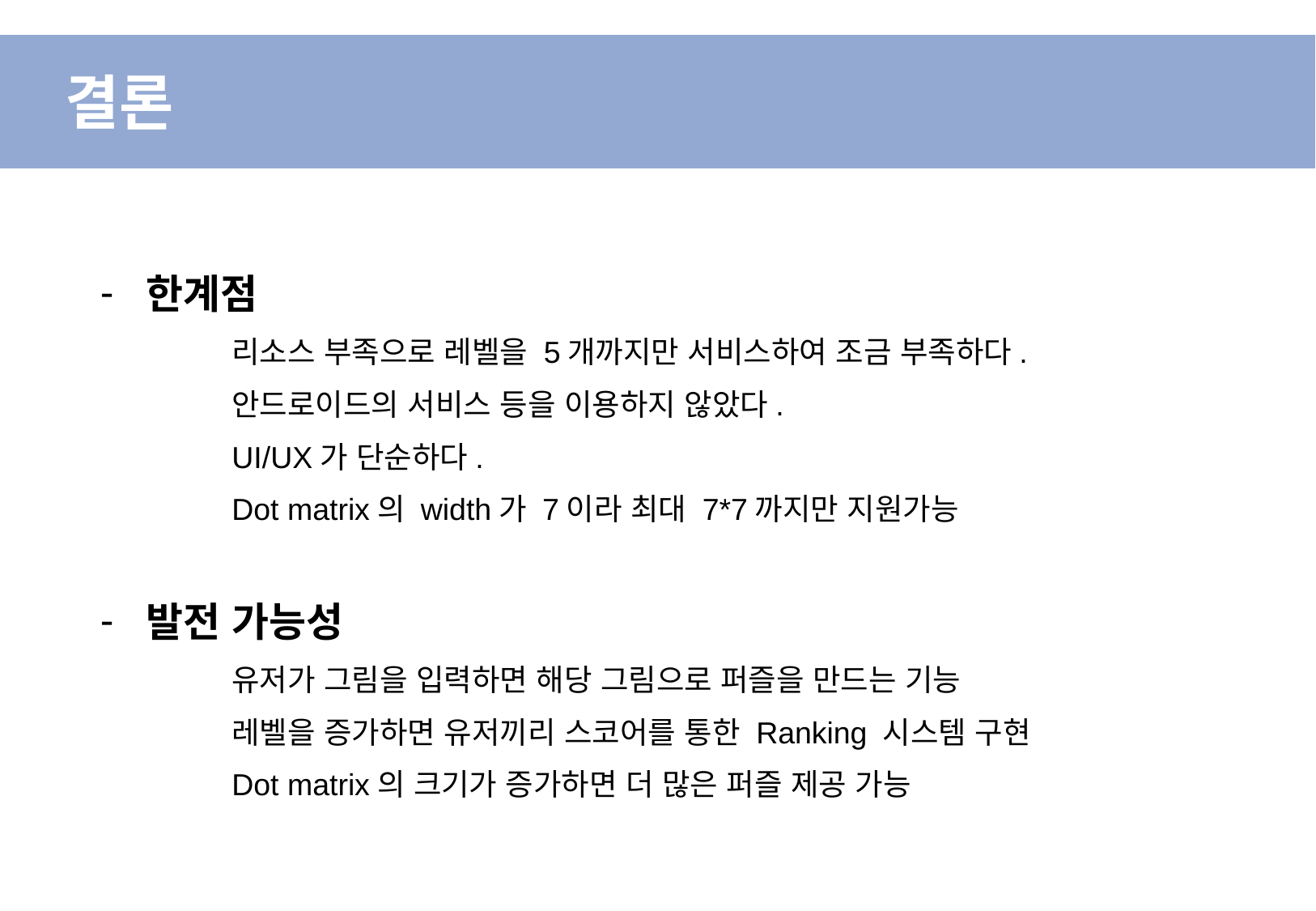

결론
한계점
리소스 부족으로 레벨을 5개까지만 서비스하여 조금 부족하다.
안드로이드의 서비스 등을 이용하지 않았다.
UI/UX가 단순하다.
Dot matrix의 width가 7이라 최대 7*7까지만 지원가능

발전 가능성
유저가 그림을 입력하면 해당 그림으로 퍼즐을 만드는 기능
레벨을 증가하면 유저끼리 스코어를 통한 Ranking 시스템 구현
Dot matrix의 크기가 증가하면 더 많은 퍼즐 제공 가능